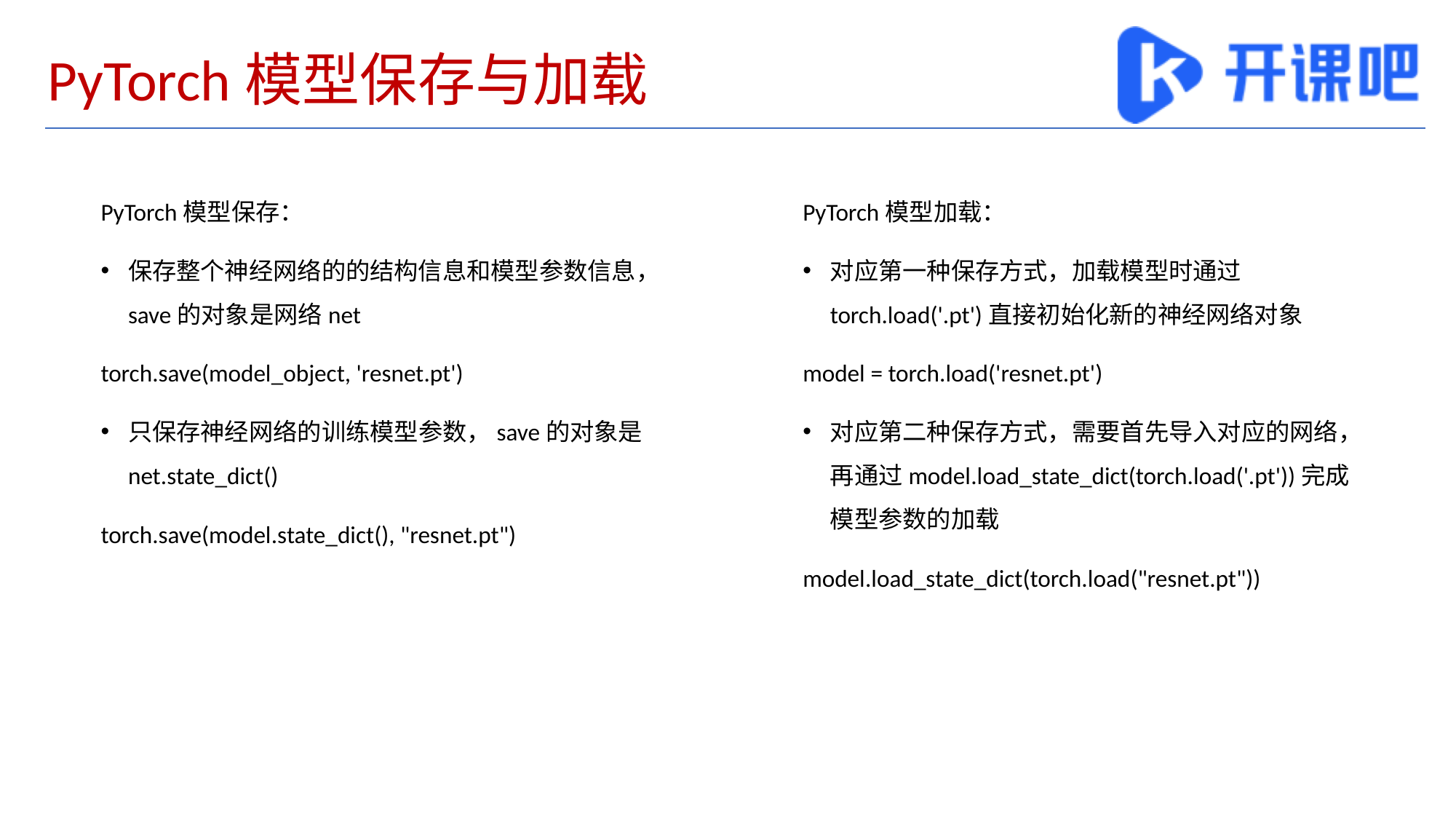

# PyTorch模型保存与加载
PyTorch模型保存：
保存整个神经网络的的结构信息和模型参数信息，save的对象是网络net
torch.save(model_object, 'resnet.pt')
只保存神经网络的训练模型参数，save的对象是net.state_dict()
torch.save(model.state_dict(), "resnet.pt")
PyTorch模型加载：
对应第一种保存方式，加载模型时通过torch.load('.pt')直接初始化新的神经网络对象
model = torch.load('resnet.pt')
对应第二种保存方式，需要首先导入对应的网络，再通过model.load_state_dict(torch.load('.pt'))完成模型参数的加载
model.load_state_dict(torch.load("resnet.pt"))